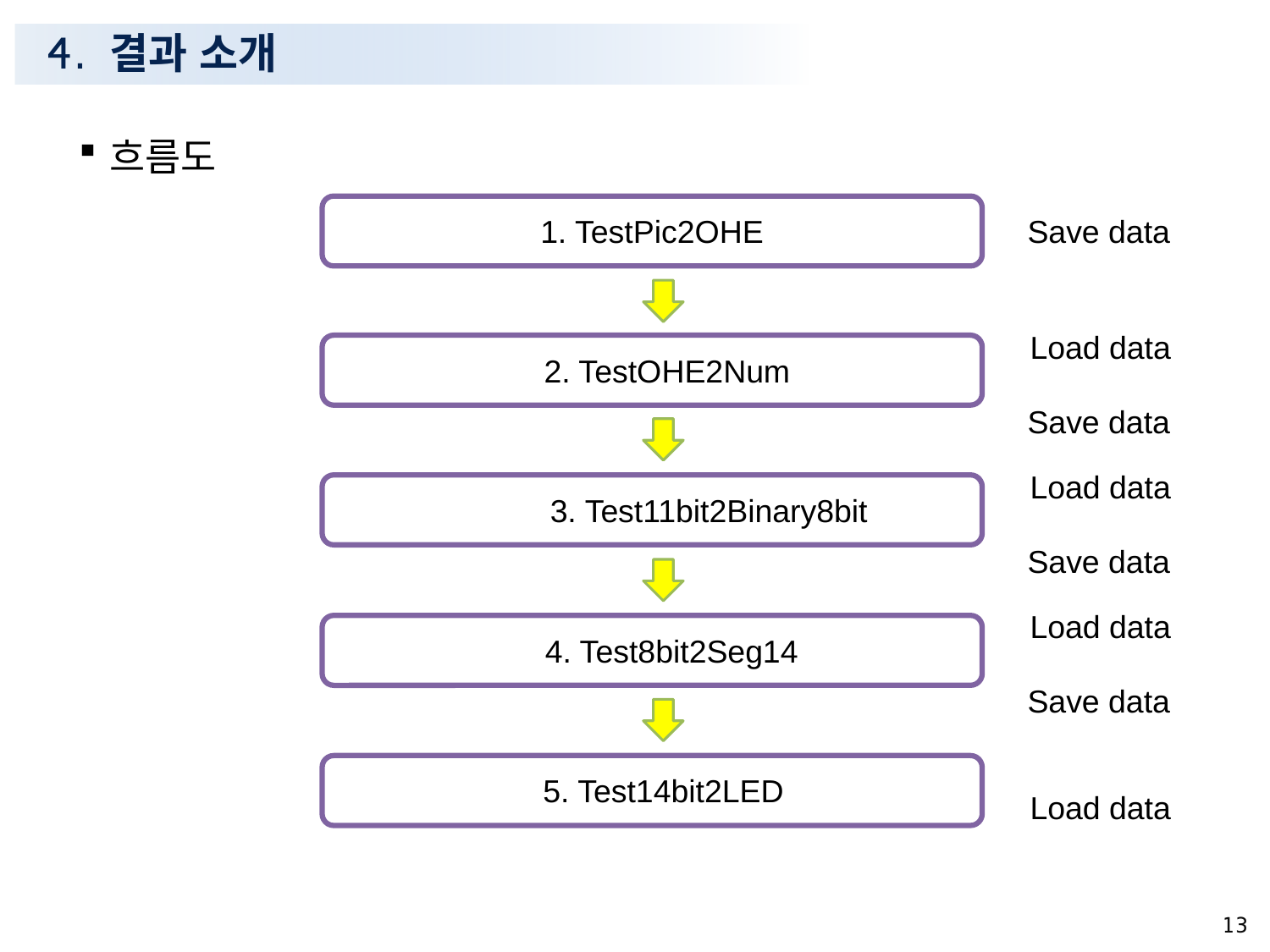

# 4. 결과 소개
흐름도

1. TestPic2OHE
Save data

Load data
Save data

2. TestOHE2Num

Load data
Save data

3. Test11bit2Binary8bit

Load data
Save data

4. Test8bit2Seg14

5. Test14bit2LED
Load data
13